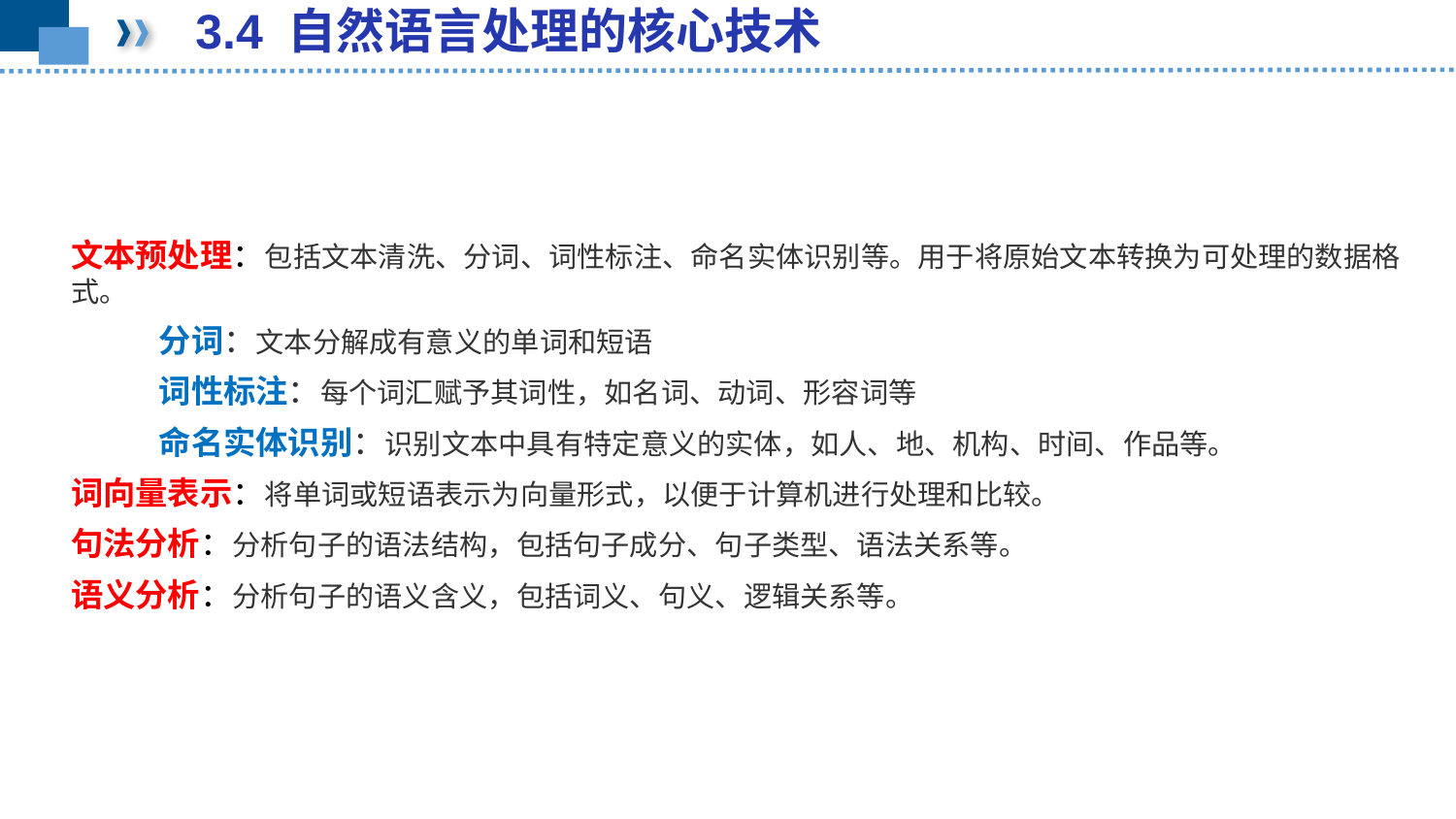

3.4 自然语言处理的核心技术

文本预处理：包括文本清洗、分词、词性标注、命名实体识别等。用于将原始文本转换为可处理的数据格式。
           分词：文本分解成有意义的单词和短语
           词性标注：每个词汇赋予其词性，如名词、动词、形容词等
           命名实体识别：识别文本中具有特定意义的实体，如人、地、机构、时间、作品等。
词向量表示：将单词或短语表示为向量形式，以便于计算机进行处理和比较。
句法分析：分析句子的语法结构，包括句子成分、句子类型、语法关系等。
语义分析：分析句子的语义含义，包括词义、句义、逻辑关系等。